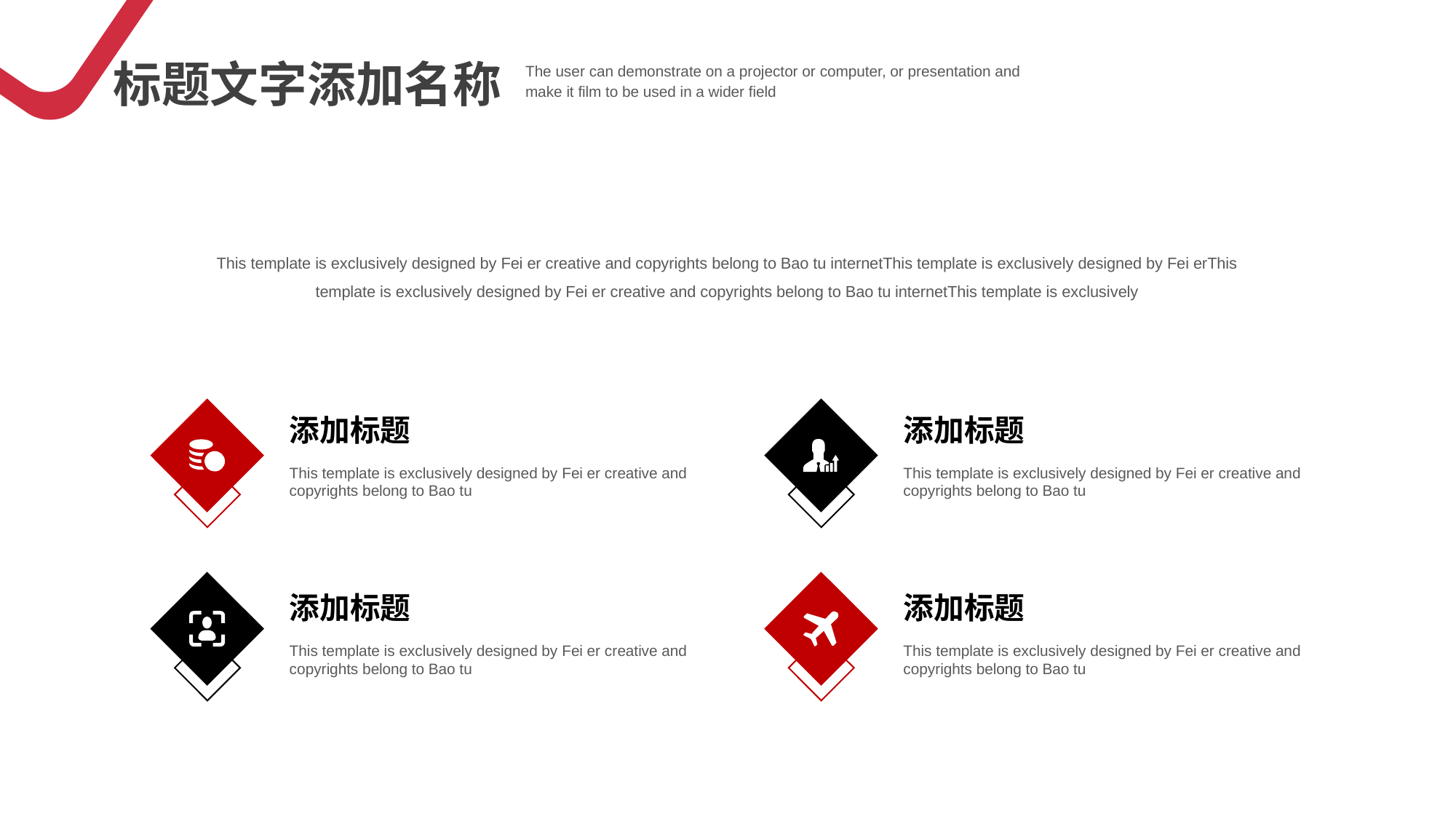

标题文字添加名称
The user can demonstrate on a projector or computer, or presentation and make it film to be used in a wider field
This template is exclusively designed by Fei er creative and copyrights belong to Bao tu internetThis template is exclusively designed by Fei erThis template is exclusively designed by Fei er creative and copyrights belong to Bao tu internetThis template is exclusively

添加标题
This template is exclusively designed by Fei er creative and copyrights belong to Bao tu
添加标题
This template is exclusively designed by Fei er creative and copyrights belong to Bao tu

添加标题
This template is exclusively designed by Fei er creative and copyrights belong to Bao tu
添加标题
This template is exclusively designed by Fei er creative and copyrights belong to Bao tu